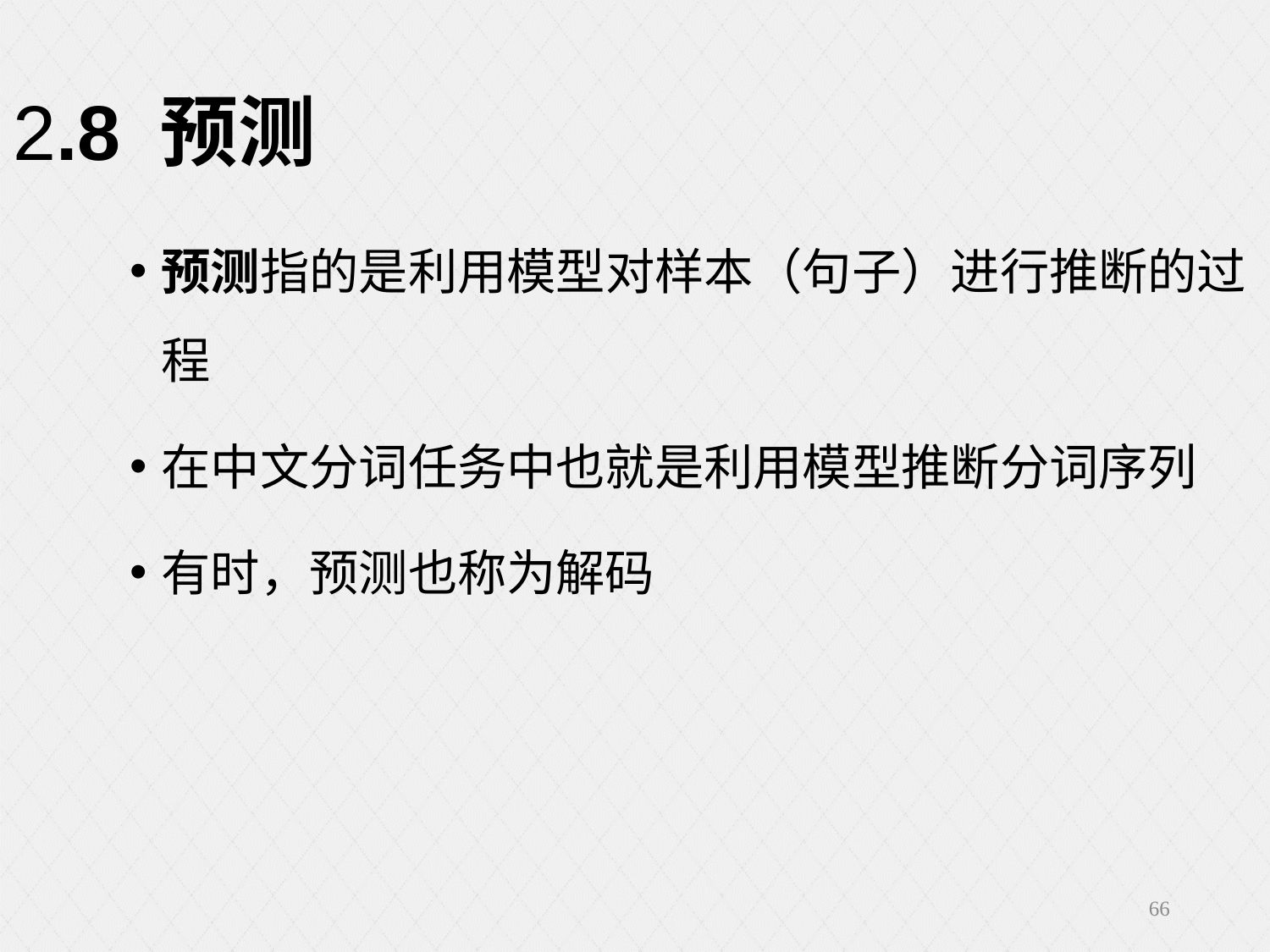

2.8 预测
预测指的是利用模型对样本（句子）进行推断的过程
在中文分词任务中也就是利用模型推断分词序列
有时，预测也称为解码

66